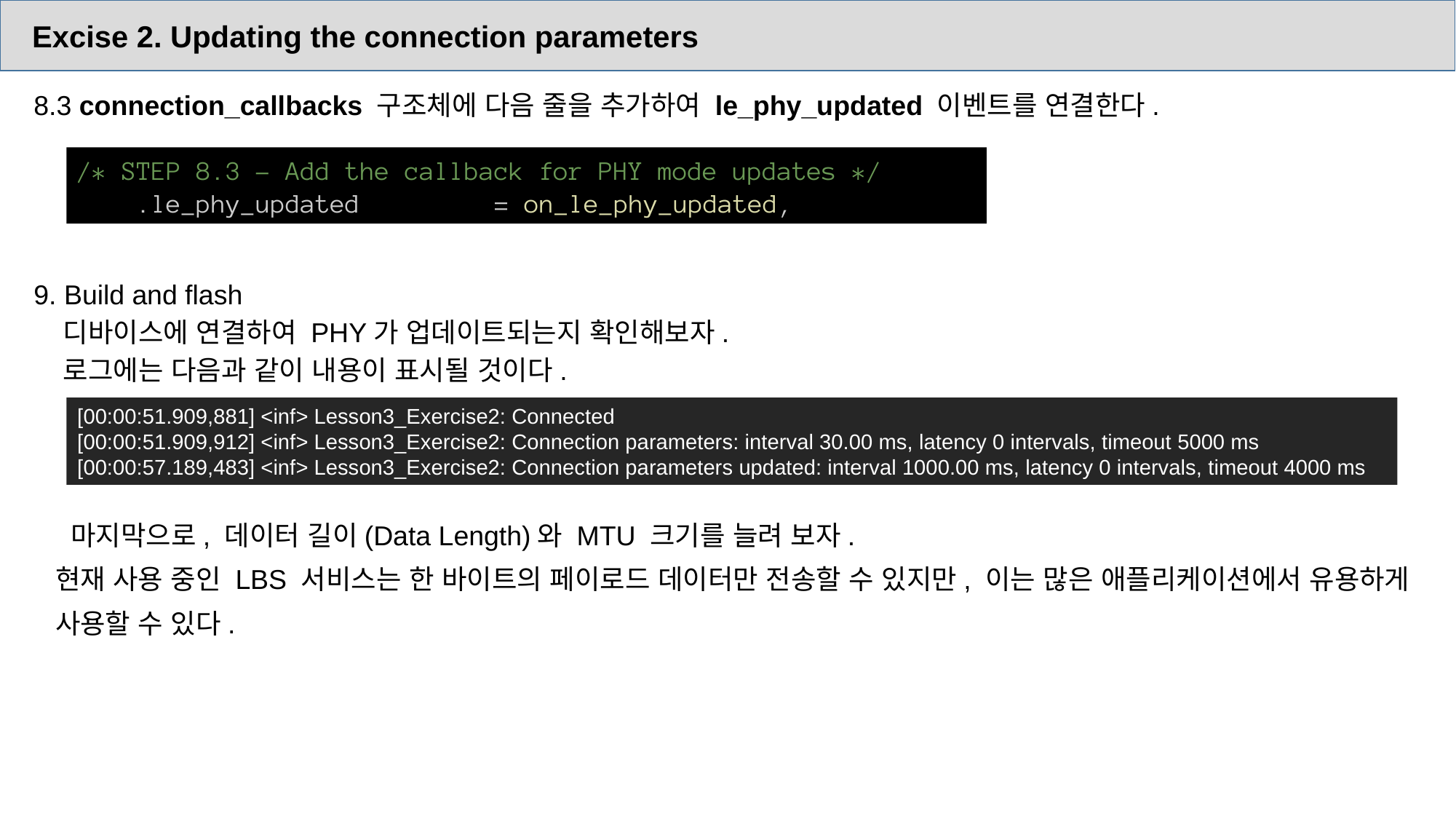

Excise 2. Updating the connection parameters
8.3 connection_callbacks 구조체에 다음 줄을 추가하여 le_phy_updated 이벤트를 연결한다.

9. Build and flash
   디바이스에 연결하여 PHY가 업데이트되는지 확인해보자.
   로그에는 다음과 같이 내용이 표시될 것이다.
/* STEP 8.3 - Add the callback for PHY mode updates */
    .le_phy_updated         = on_le_phy_updated,
[00:00:51.909,881] <inf> Lesson3_Exercise2: Connected
[00:00:51.909,912] <inf> Lesson3_Exercise2: Connection parameters: interval 30.00 ms, latency 0 intervals, timeout 5000 ms
[00:00:57.189,483] <inf> Lesson3_Exercise2: Connection parameters updated: interval 1000.00 ms, latency 0 intervals, timeout 4000 ms
    마지막으로, 데이터 길이(Data Length)와 MTU 크기를 늘려 보자.
현재 사용 중인 LBS 서비스는 한 바이트의 페이로드 데이터만 전송할 수 있지만, 이는 많은 애플리케이션에서 유용하게 사용할 수 있다.